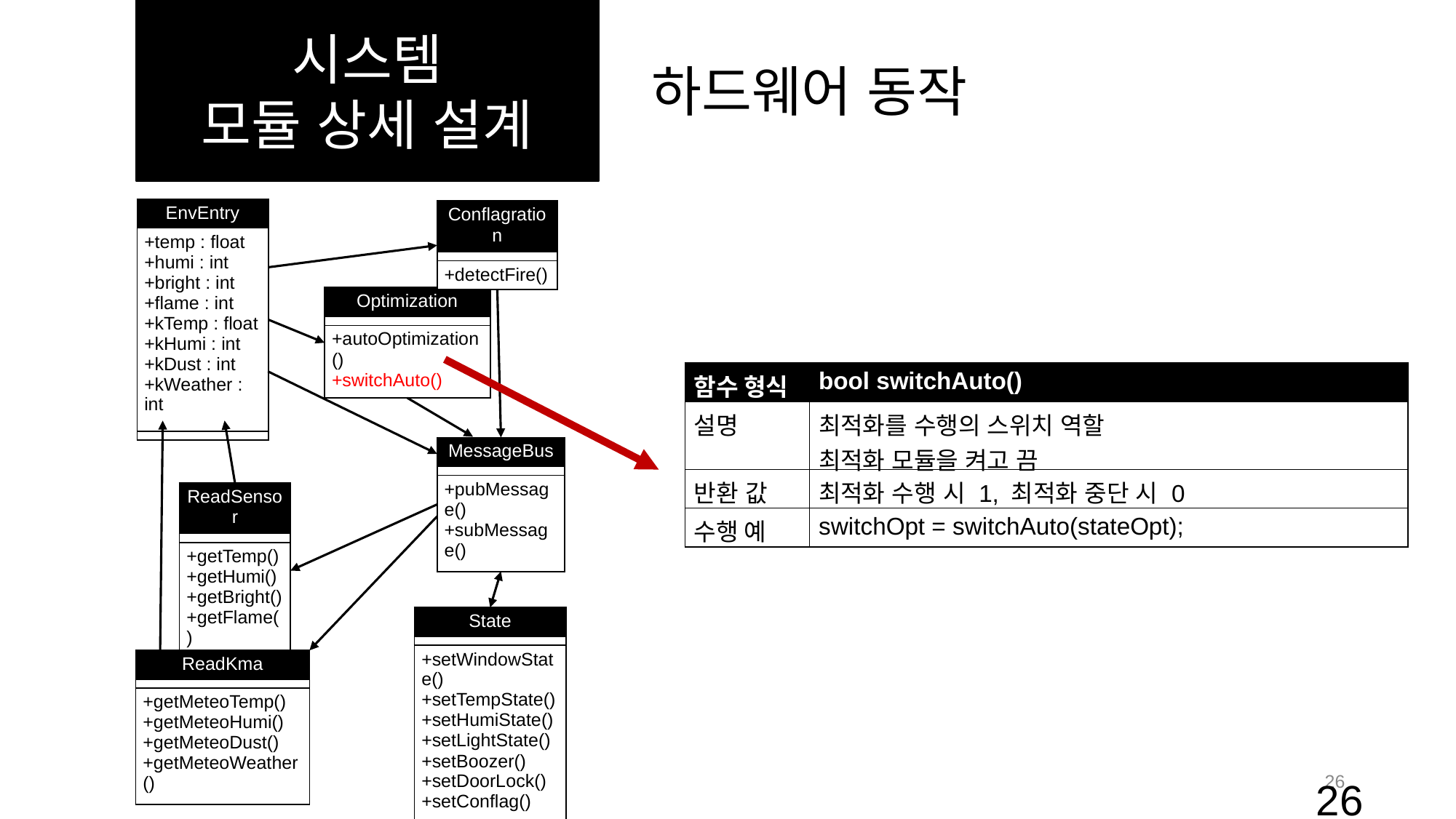

시스템
모듈 상세 설계
하드웨어 동작

| EnvEntry |
| --- |
| +temp : float +humi : int +bright : int +flame : int +kTemp : float +kHumi : int +kDust : int +kWeather : int |
|  |
| Conflagration |
| --- |
|  |
| +detectFire() |
| Optimization |
| --- |
|  |
| +autoOptimization() +switchAuto() |
| 함수 형식 | bool switchAuto() |
| --- | --- |
| 설명 | 최적화를 수행의 스위치 역할 최적화 모듈을 켜고 끔 |
| 반환 값 | 최적화 수행 시 1, 최적화 중단 시 0 |
| 수행 예 | switchOpt = switchAuto(stateOpt); |
| MessageBus |
| --- |
|  |
| +pubMessage() +subMessage() |
| ReadSensor |
| --- |
|  |
| +getTemp() +getHumi() +getBright() +getFlame() |
| State |
| --- |
|  |
| +setWindowState() +setTempState() +setHumiState() +setLightState() +setBoozer() +setDoorLock() +setConflag() |
| ReadKma |
| --- |
|  |
| +getMeteoTemp() +getMeteoHumi() +getMeteoDust() +getMeteoWeather() |
26
26